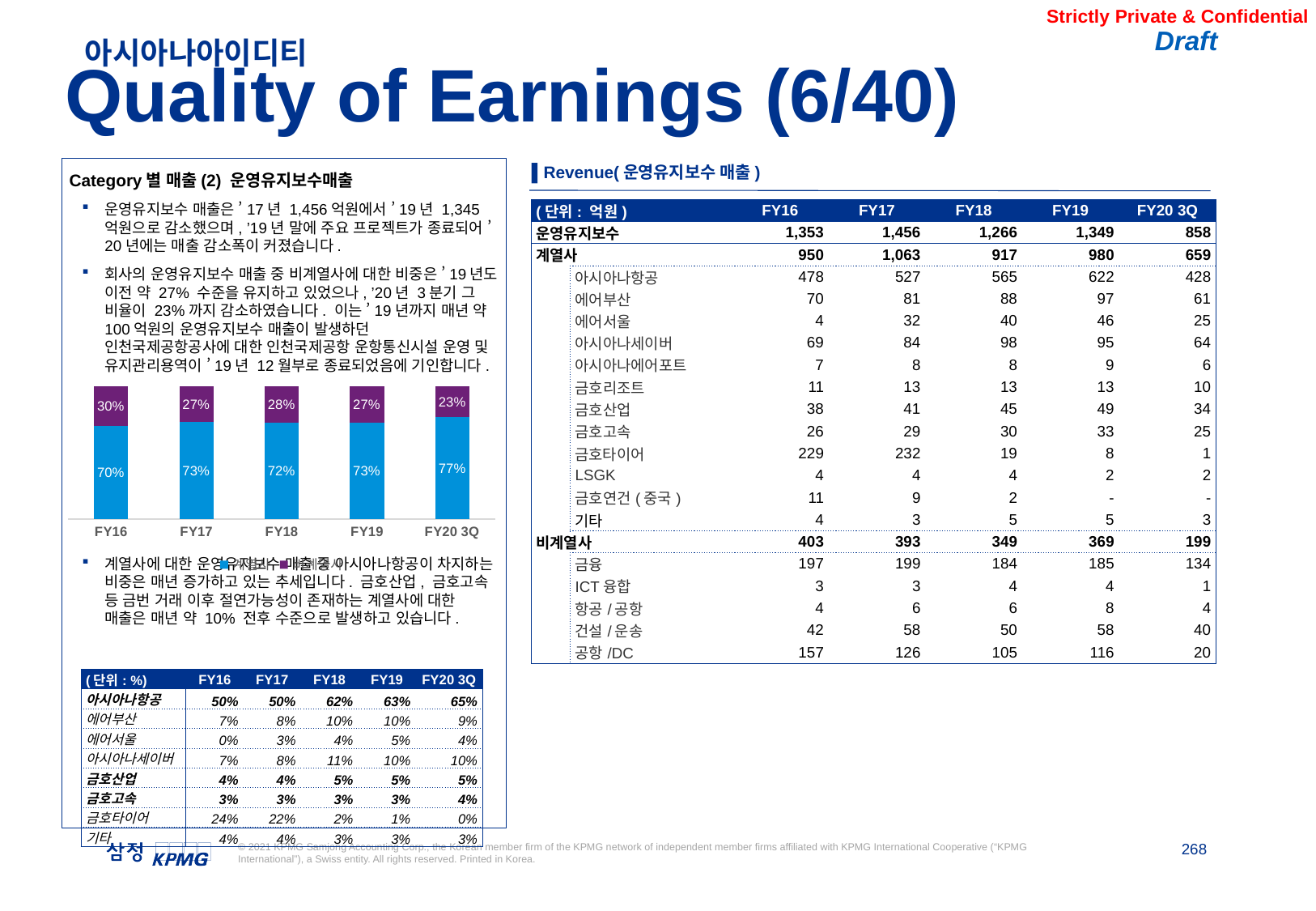

아시아나아이디티
Quality of Earnings (6/40)
▌Revenue(운영유지보수 매출)

Category별 매출(2) 운영유지보수매출
운영유지보수 매출은 ’17년 1,456억원에서 ’19년 1,345억원으로 감소했으며, ’19년 말에 주요 프로젝트가 종료되어 ’20년에는 매출 감소폭이 커졌습니다.
회사의 운영유지보수 매출 중 비계열사에 대한 비중은 ’19년도 이전 약 27% 수준을 유지하고 있었으나, ’20년 3분기 그 비율이 23%까지 감소하였습니다. 이는 ’19년까지 매년 약 100억원의 운영유지보수 매출이 발생하던 인천국제공항공사에 대한 인천국제공항 운항통신시설 운영 및 유지관리용역이 ’19년 12월부로 종료되었음에 기인합니다.

계열사에 대한 운영유지보수 매출 중 아시아나항공이 차지하는 비중은 매년 증가하고 있는 추세입니다. 금호산업, 금호고속 등 금번 거래 이후 절연가능성이 존재하는 계열사에 대한 매출은 매년 약 10% 전후 수준으로 발생하고 있습니다.

| (단위: 억원) |  | FY16 | FY17 | FY18 | FY19 | FY20 3Q |
| --- | --- | --- | --- | --- | --- | --- |
| 운영유지보수 |  | 1,353 | 1,456 | 1,266 | 1,349 | 858 |
| 계열사 |  | 950 | 1,063 | 917 | 980 | 659 |
|  | 아시아나항공 | 478 | 527 | 565 | 622 | 428 |
|  | 에어부산 | 70 | 81 | 88 | 97 | 61 |
|  | 에어서울 | 4 | 32 | 40 | 46 | 25 |
|  | 아시아나세이버 | 69 | 84 | 98 | 95 | 64 |
|  | 아시아나에어포트 | 7 | 8 | 8 | 9 | 6 |
|  | 금호리조트 | 11 | 13 | 13 | 13 | 10 |
|  | 금호산업 | 38 | 41 | 45 | 49 | 34 |
|  | 금호고속 | 26 | 29 | 30 | 33 | 25 |
|  | 금호타이어 | 229 | 232 | 19 | 8 | 1 |
|  | LSGK | 4 | 4 | 4 | 2 | 2 |
|  | 금호연건(중국) | 11 | 9 | 2 | - | - |
|  | 기타 | 4 | 3 | 5 | 5 | 3 |
| 비계열사 |  | 403 | 393 | 349 | 369 | 199 |
|  | 금융 | 197 | 199 | 184 | 185 | 134 |
|  | ICT융합 | 3 | 3 | 4 | 4 | 1 |
|  | 항공/공항 | 4 | 6 | 6 | 8 | 4 |
|  | 건설/운송 | 42 | 58 | 50 | 58 | 40 |
|  | 공항/DC | 157 | 126 | 105 | 116 | 20 |

### Chart

| Category | 계열사 | 비계열사 |
|---|---|---|
| FY16 | 0.7021435947206611 | 0.2978564052793389 |
| FY17 | 0.7303498487131017 | 0.2696501512868983 |
| FY18 | 0.7242043415168943 | 0.2757956584831058 |
| FY19 | 0.7263255736514173 | 0.27367442634858274 |
| FY20 3Q | 0.7679083466943235 | 0.2320916533056764 |
| (단위: %) | FY16 | FY17 | FY18 | FY19 | FY20 3Q |
| --- | --- | --- | --- | --- | --- |
| 아시아나항공 | 50% | 50% | 62% | 63% | 65% |
| 에어부산 | 7% | 8% | 10% | 10% | 9% |
| 에어서울 | 0% | 3% | 4% | 5% | 4% |
| 아시아나세이버 | 7% | 8% | 11% | 10% | 10% |
| 금호산업 | 4% | 4% | 5% | 5% | 5% |
| 금호고속 | 3% | 3% | 3% | 3% | 4% |
| 금호타이어 | 24% | 22% | 2% | 1% | 0% |
| 기타 | 4% | 4% | 3% | 3% | 3% |